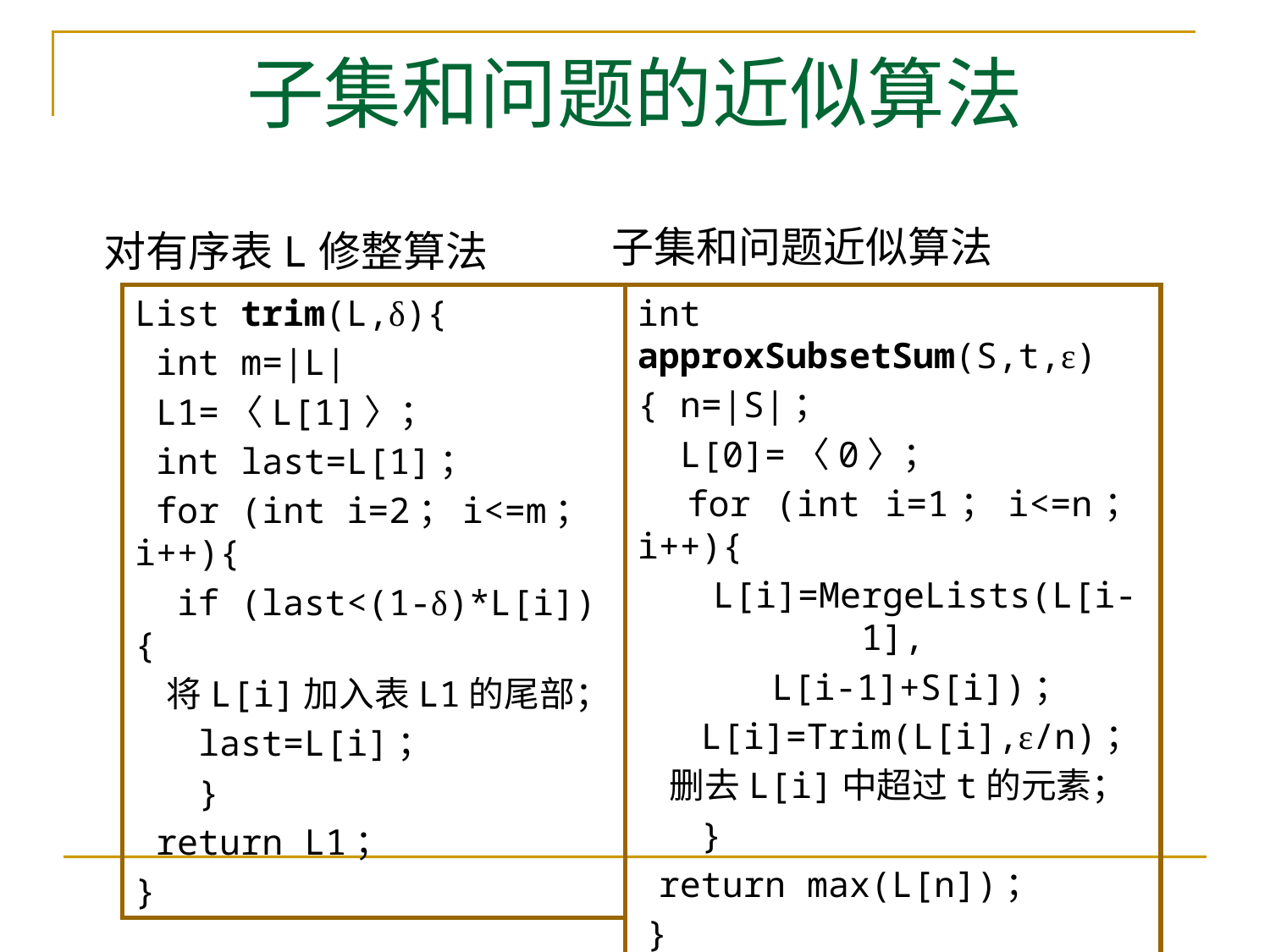

# 子集和问题的近似算法
子集和问题近似算法
对有序表L修整算法
List trim(L,δ){
 int m=|L|
 L1=〈L[1]〉；
 int last=L[1]；
 for (int i=2；i<=m；i++){
  if (last<(1-δ)*L[i]){
   将L[i]加入表L1的尾部；
   last=L[i]；
   }
 return L1；
}
int approxSubsetSum(S,t,ε)
{ n=|S|；
  L[0]=〈0〉；
  for (int i=1；i<=n；i++){
   L[i]=MergeLists(L[i-1],
   L[i-1]+S[i])；
   L[i]=Trim(L[i],ε/n)；
   删去L[i]中超过t的元素；
   }
 return max(L[n])；
 }